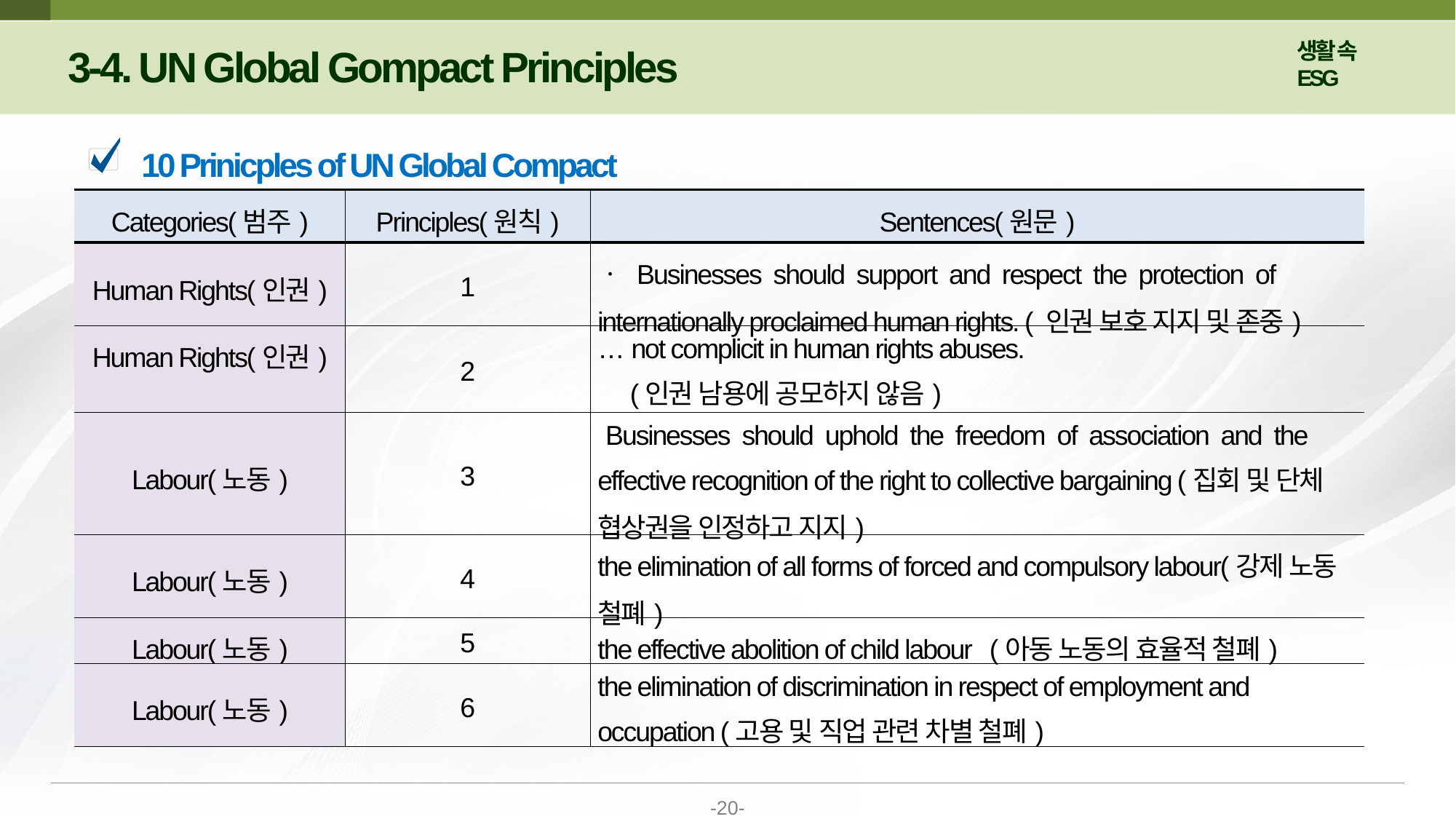

3-4. UN Global Gompact Principles

10 Prinicples of UN Global Compact
| Categories(범주) | Principles(원칙) | Sentences(원문) |
| --- | --- | --- |
| Human Rights(인권) | 1 | ㆍ Businesses should support and respect the protection of internationally proclaimed human rights. ( 인권 보호 지지 및 존중) |
| Human Rights(인권) | 2 | … not complicit in human rights abuses. (인권 남용에 공모하지 않음) |
| Labour(노동) | 3 | Businesses should uphold the freedom of association and the effective recognition of the right to collective bargaining (집회 및 단체 협상권을 인정하고 지지) |
| Labour(노동) | 4 | the elimination of all forms of forced and compulsory labour(강제 노동 철폐) |
| Labour(노동) | 5 | the effective abolition of child labour (아동 노동의 효율적 철폐) |
| Labour(노동) | 6 | the elimination of discrimination in respect of employment and occupation (고용 및 직업 관련 차별 철폐) |